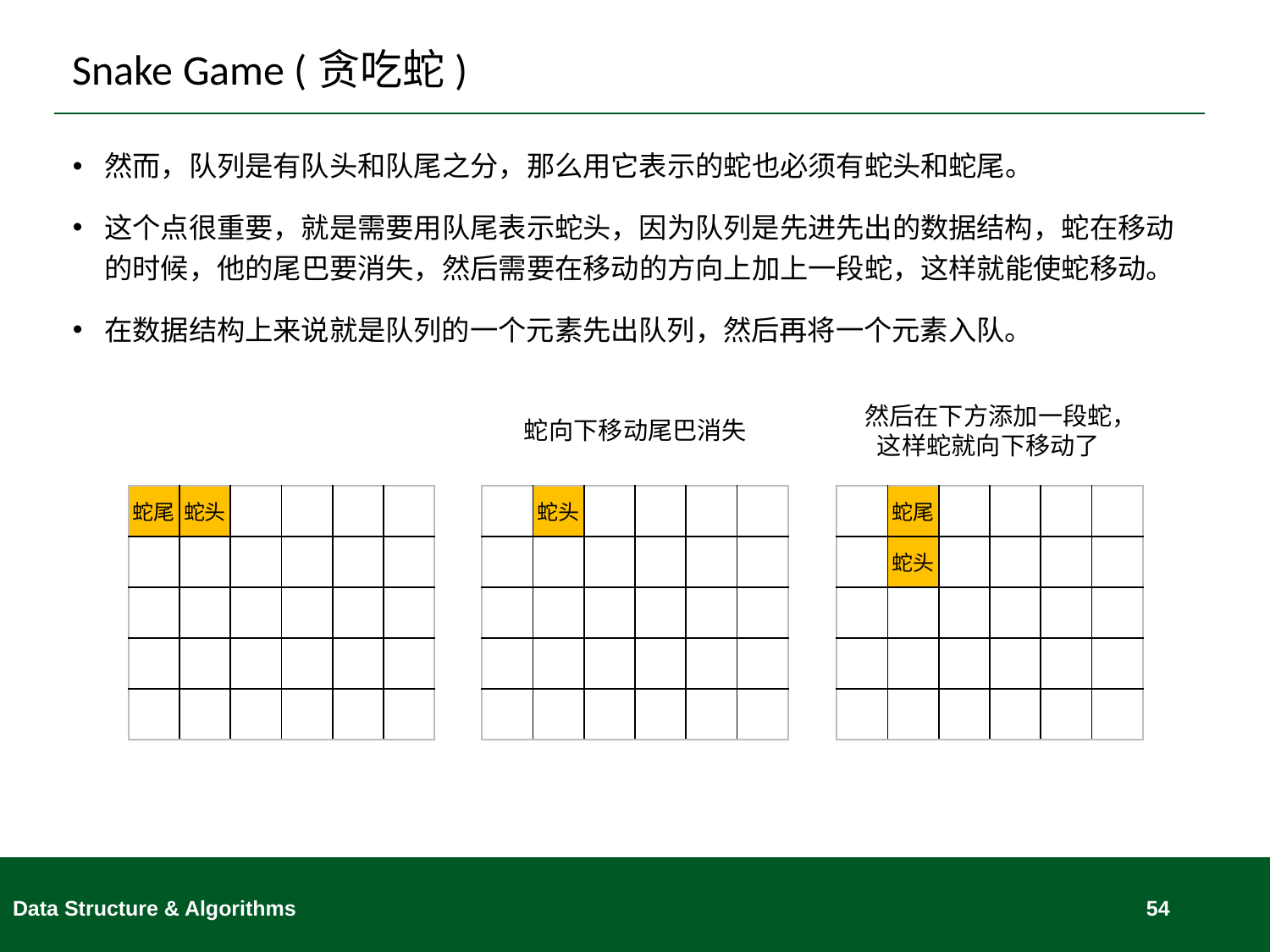

# Snake Game (贪吃蛇)
然而，队列是有队头和队尾之分，那么用它表示的蛇也必须有蛇头和蛇尾。
这个点很重要，就是需要用队尾表示蛇头，因为队列是先进先出的数据结构，蛇在移动的时候，他的尾巴要消失，然后需要在移动的方向上加上一段蛇，这样就能使蛇移动。
在数据结构上来说就是队列的一个元素先出队列，然后再将一个元素入队。

然后在下方添加一段蛇，这样蛇就向下移动了
蛇向下移动尾巴消失
| 蛇尾 | 蛇头 |  |  |  |  |
| --- | --- | --- | --- | --- | --- |
|  |  |  |  |  |  |
|  |  |  |  |  |  |
|  |  |  |  |  |  |
|  |  |  |  |  |  |
|  | 蛇头 |  |  |  |  |
| --- | --- | --- | --- | --- | --- |
|  |  |  |  |  |  |
|  |  |  |  |  |  |
|  |  |  |  |  |  |
|  |  |  |  |  |  |
|  | 蛇尾 |  |  |  |  |
| --- | --- | --- | --- | --- | --- |
|  | 蛇头 |  |  |  |  |
|  |  |  |  |  |  |
|  |  |  |  |  |  |
|  |  |  |  |  |  |
Data Structure & Algorithms
54